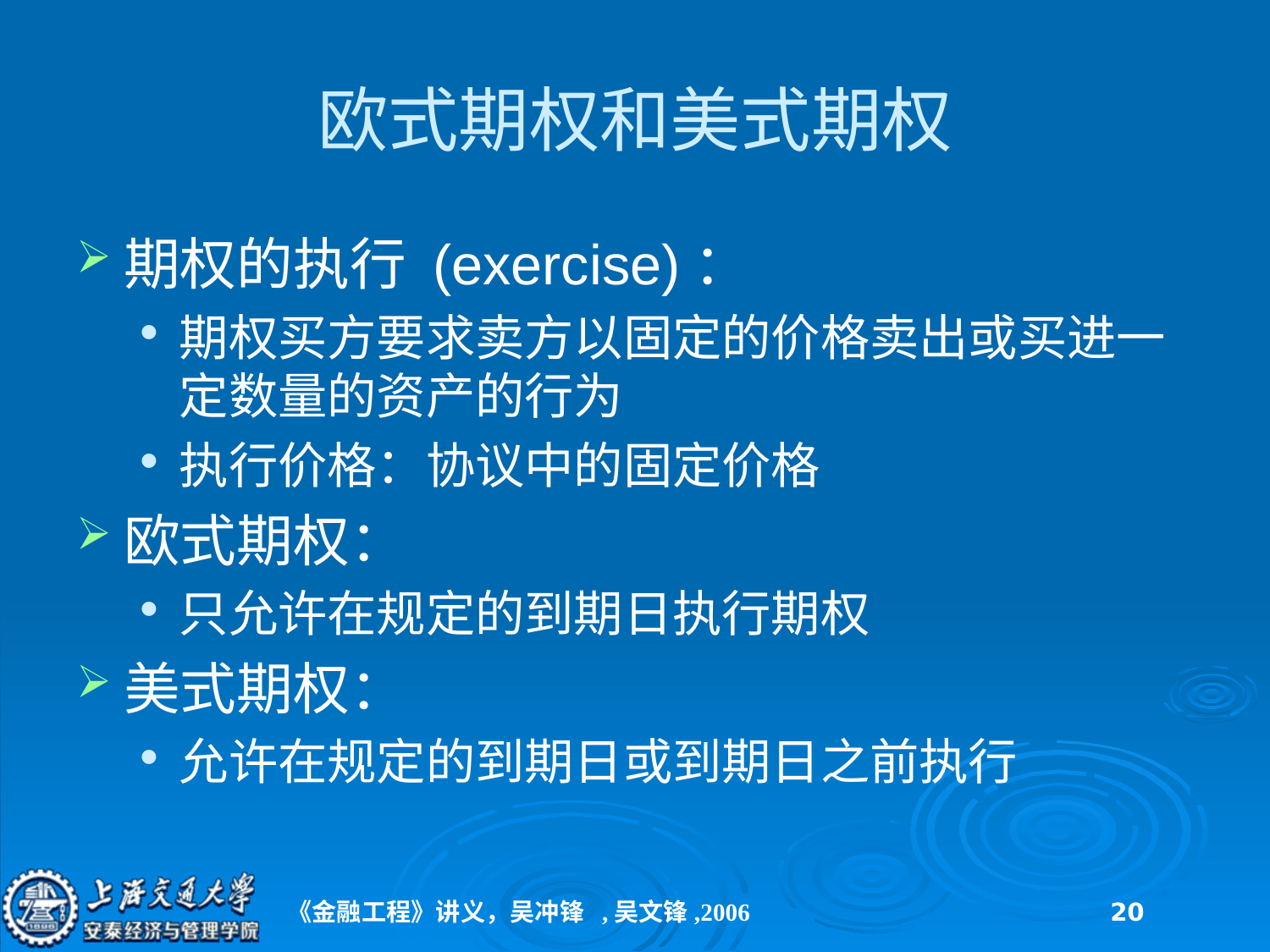

# 欧式期权和美式期权
期权的执行 (exercise)：
期权买方要求卖方以固定的价格卖出或买进一定数量的资产的行为
执行价格：协议中的固定价格
欧式期权：
只允许在规定的到期日执行期权
美式期权：
允许在规定的到期日或到期日之前执行